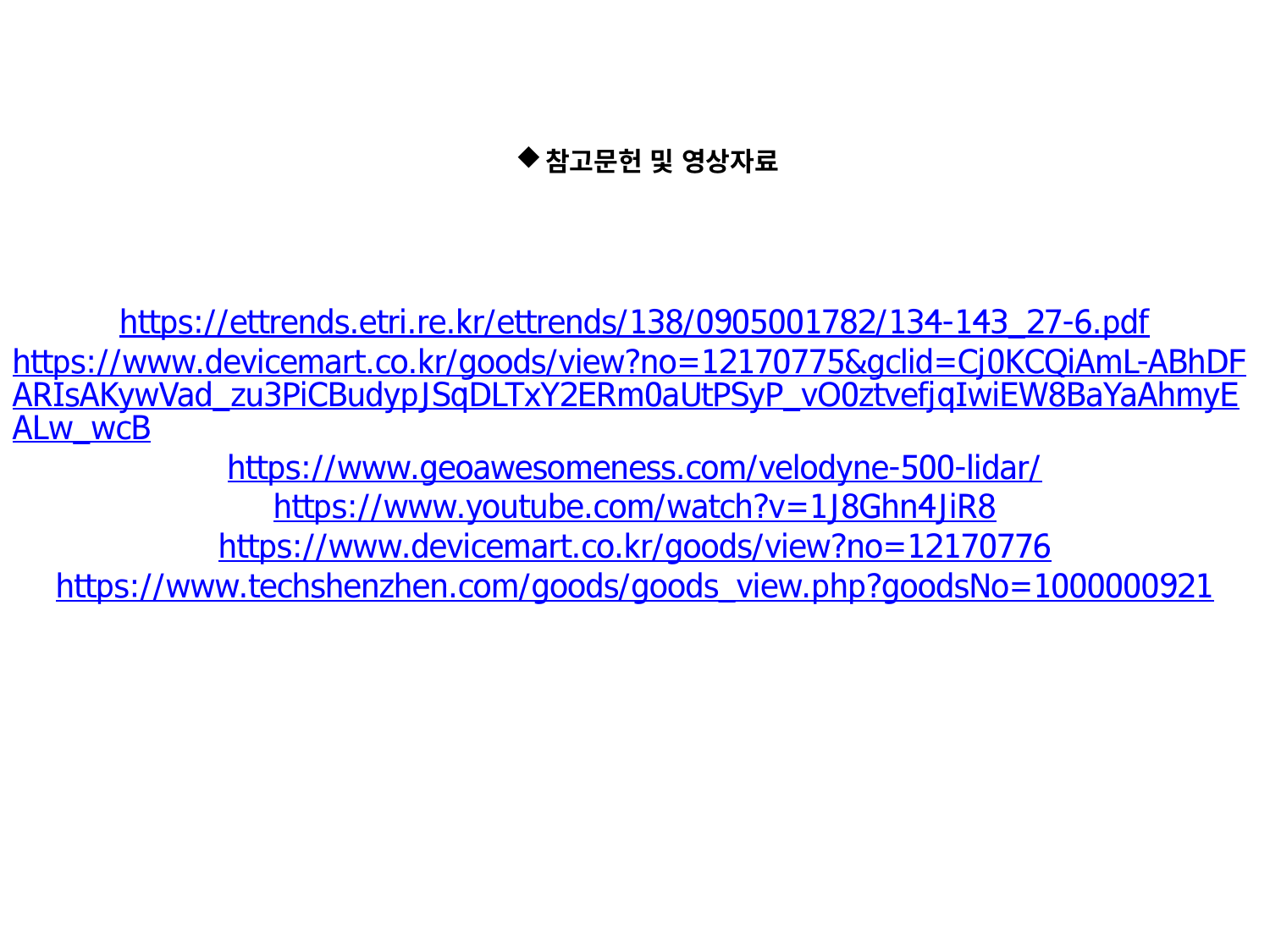

참고문헌 및 영상자료
https://ettrends.etri.re.kr/ettrends/138/0905001782/134-143_27-6.pdf
https://www.devicemart.co.kr/goods/view?no=12170775&gclid=Cj0KCQiAmL-ABhDFARIsAKywVad_zu3PiCBudypJSqDLTxY2ERm0aUtPSyP_vO0ztvefjqIwiEW8BaYaAhmyEALw_wcB
https://www.geoawesomeness.com/velodyne-500-lidar/
https://www.youtube.com/watch?v=1J8Ghn4JiR8
https://www.devicemart.co.kr/goods/view?no=12170776
https://www.techshenzhen.com/goods/goods_view.php?goodsNo=1000000921